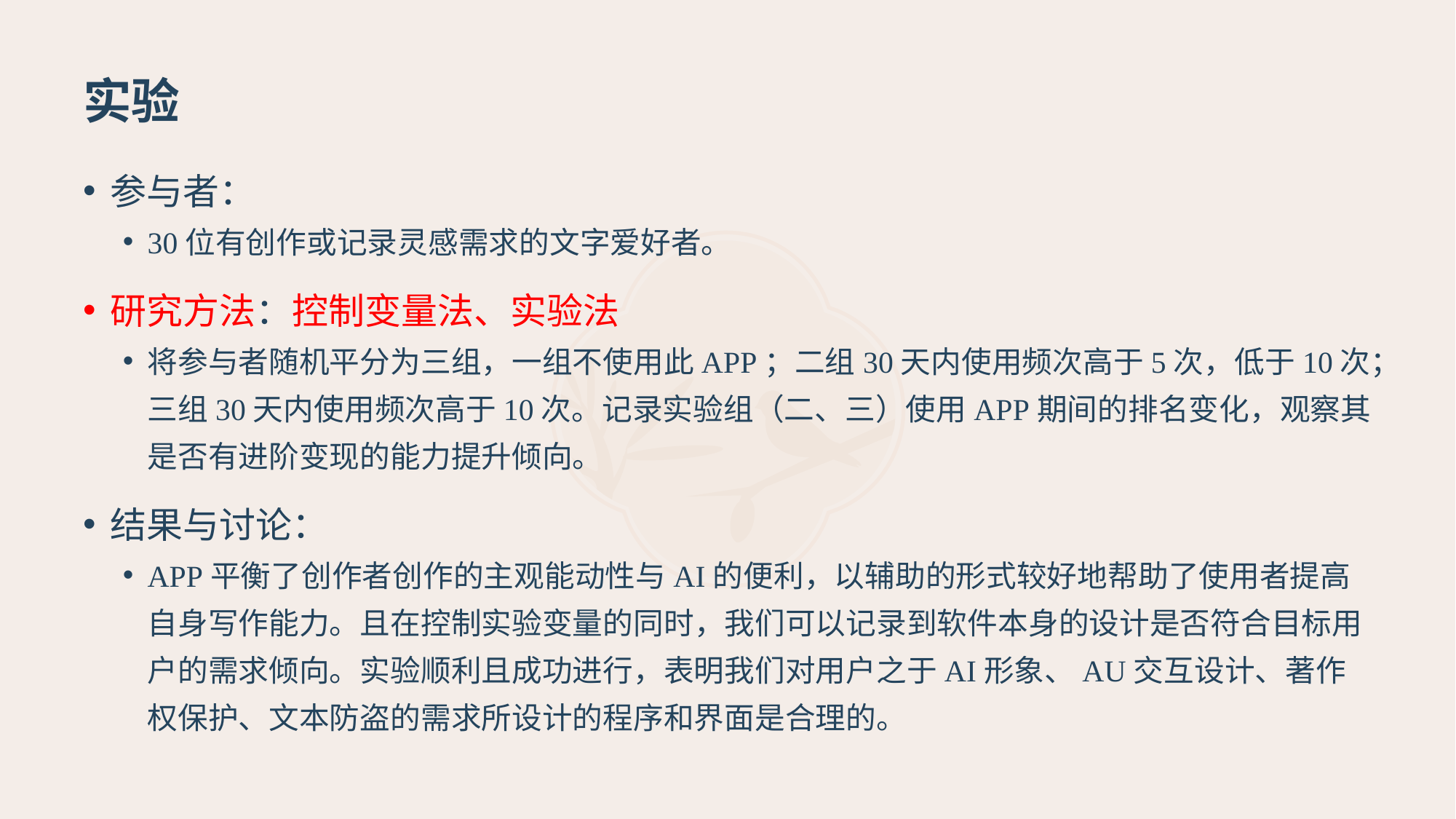

# 实验
参与者：
30位有创作或记录灵感需求的文字爱好者。
研究方法：控制变量法、实验法
将参与者随机平分为三组，一组不使用此APP；二组30天内使用频次高于5次，低于10次；三组30天内使用频次高于10次。记录实验组（二、三）使用APP期间的排名变化，观察其是否有进阶变现的能力提升倾向。
结果与讨论：
APP平衡了创作者创作的主观能动性与AI的便利，以辅助的形式较好地帮助了使用者提高自身写作能力。且在控制实验变量的同时，我们可以记录到软件本身的设计是否符合目标用户的需求倾向。实验顺利且成功进行，表明我们对用户之于AI形象、AU交互设计、著作权保护、文本防盗的需求所设计的程序和界面是合理的。